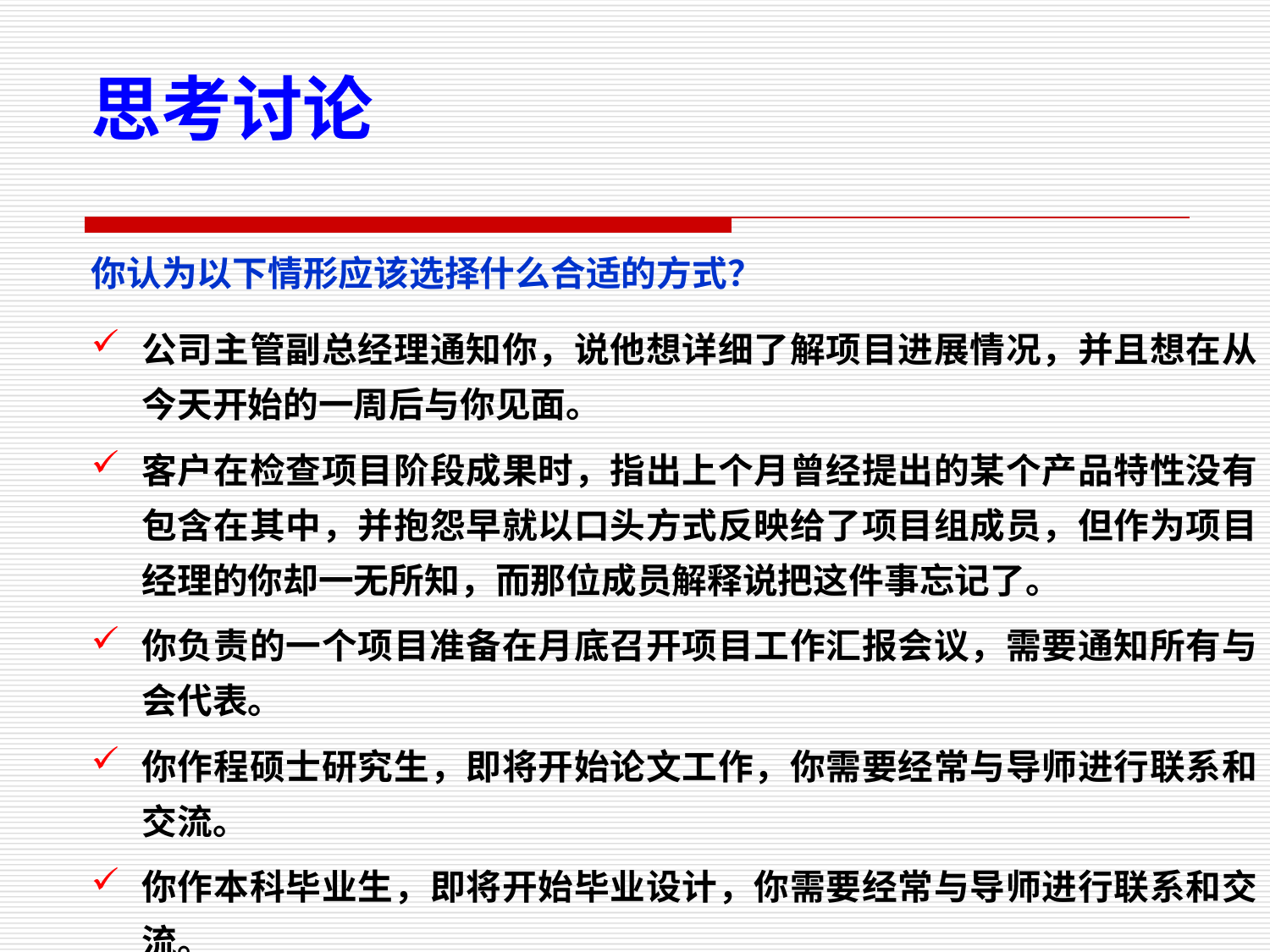

思考讨论
你认为以下情形应该选择什么合适的方式？
公司主管副总经理通知你，说他想详细了解项目进展情况，并且想在从今天开始的一周后与你见面。
客户在检查项目阶段成果时，指出上个月曾经提出的某个产品特性没有包含在其中，并抱怨早就以口头方式反映给了项目组成员，但作为项目经理的你却一无所知，而那位成员解释说把这件事忘记了。
你负责的一个项目准备在月底召开项目工作汇报会议，需要通知所有与会代表。
你作程硕士研究生，即将开始论文工作，你需要经常与导师进行联系和交流。
你作本科毕业生，即将开始毕业设计，你需要经常与导师进行联系和交流。

36